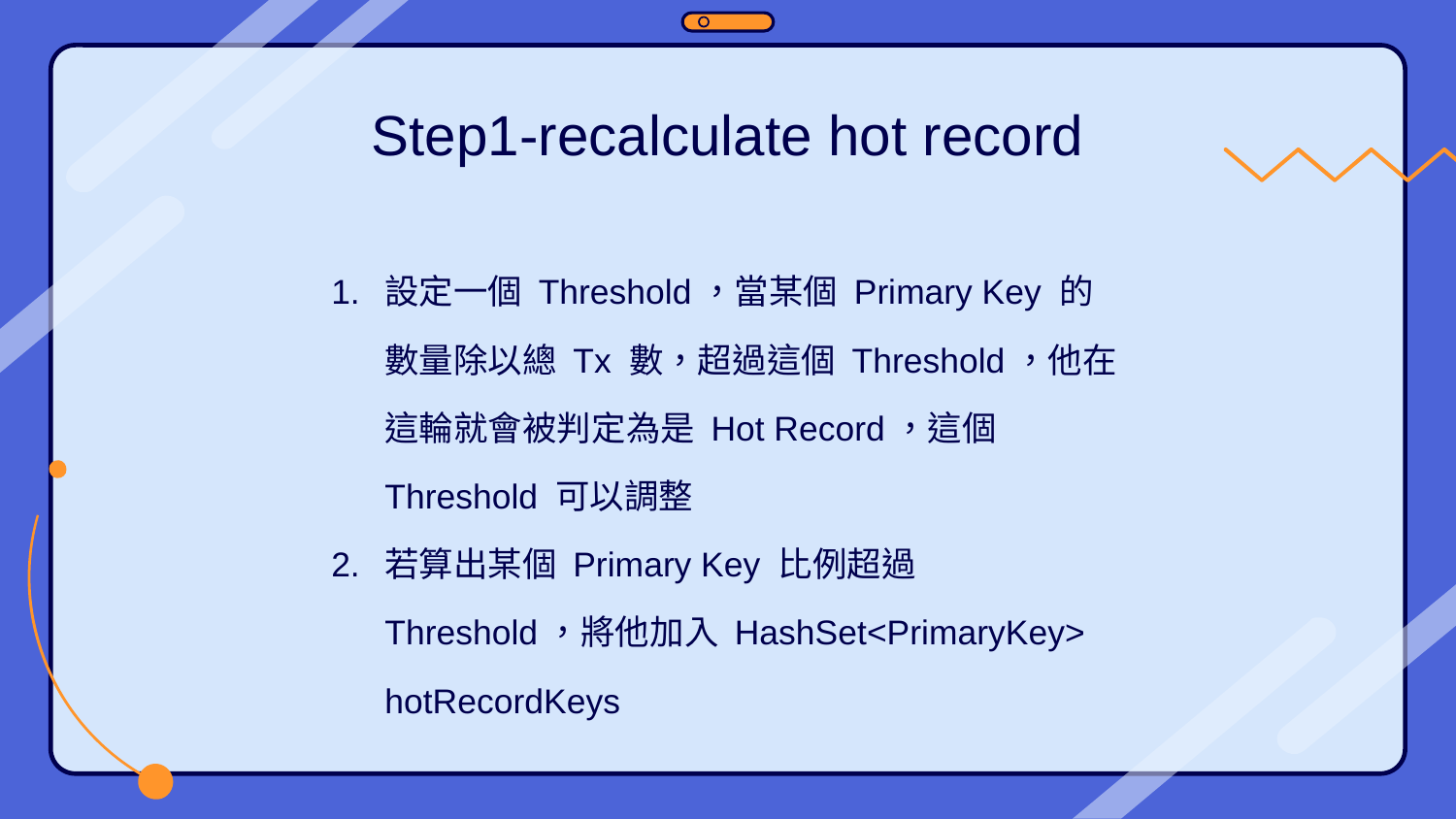

# Step1-recalculate hot record
設定一個 Threshold，當某個 Primary Key 的數量除以總 Tx 數，超過這個 Threshold，他在這輪就會被判定為是 Hot Record，這個 Threshold 可以調整
若算出某個 Primary Key 比例超過 Threshold，將他加入 HashSet<PrimaryKey> hotRecordKeys